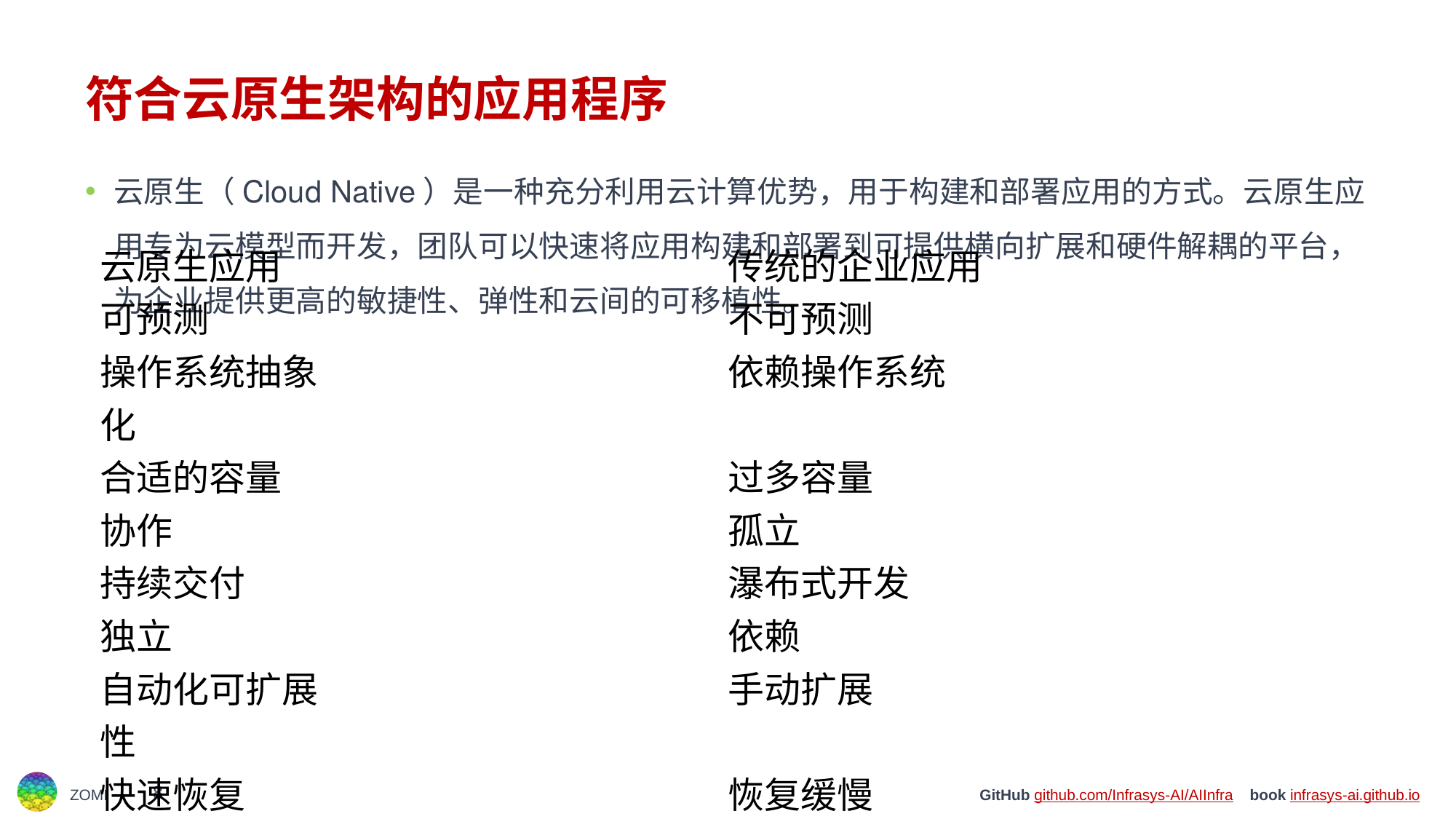

# 符合云原生架构的应用程序
云原生（Cloud Native）是一种充分利用云计算优势，用于构建和部署应用的方式。云原生应用专为云模型而开发，团队可以快速将应用构建和部署到可提供横向扩展和硬件解耦的平台，为企业提供更高的敏捷性、弹性和云间的可移植性。
| 云原生应用 | 传统的企业应用 |
| --- | --- |
| 可预测 | 不可预测 |
| 操作系统抽象 化 | 依赖操作系统 |
| 合适的容量 | 过多容量 |
| 协作 | 孤立 |
| 持续交付 | 瀑布式开发 |
| 独立 | 依赖 |
| 自动化可扩展 性 | 手动扩展 |
| 快速恢复 | 恢复缓慢 |